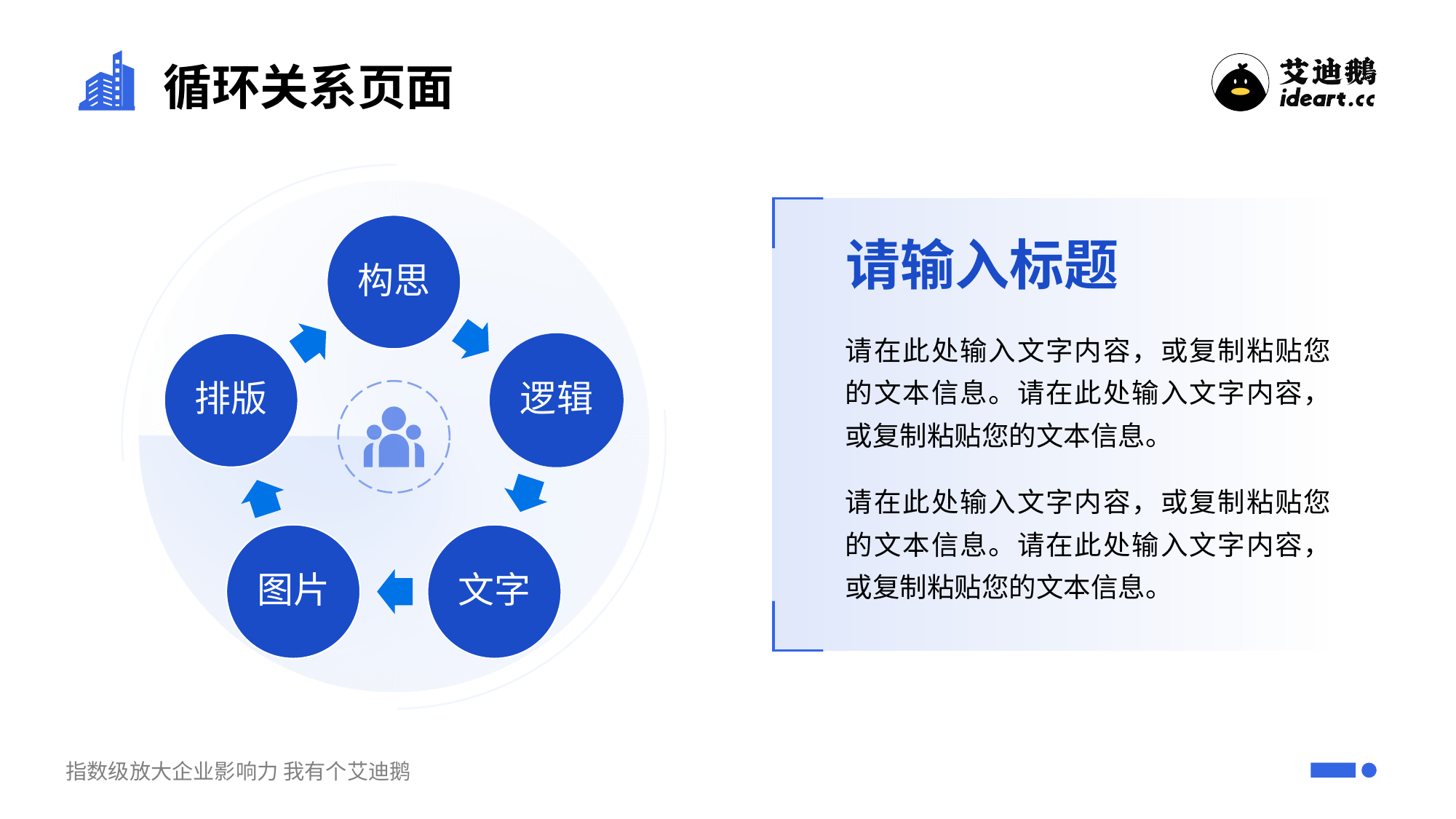

# 循环关系页面

构思

逻辑

文字

图片

排版

请输入标题
请在此处输入文字内容，或复制粘贴您的文本信息。请在此处输入文字内容，或复制粘贴您的文本信息。

请在此处输入文字内容，或复制粘贴您的文本信息。请在此处输入文字内容，或复制粘贴您的文本信息。